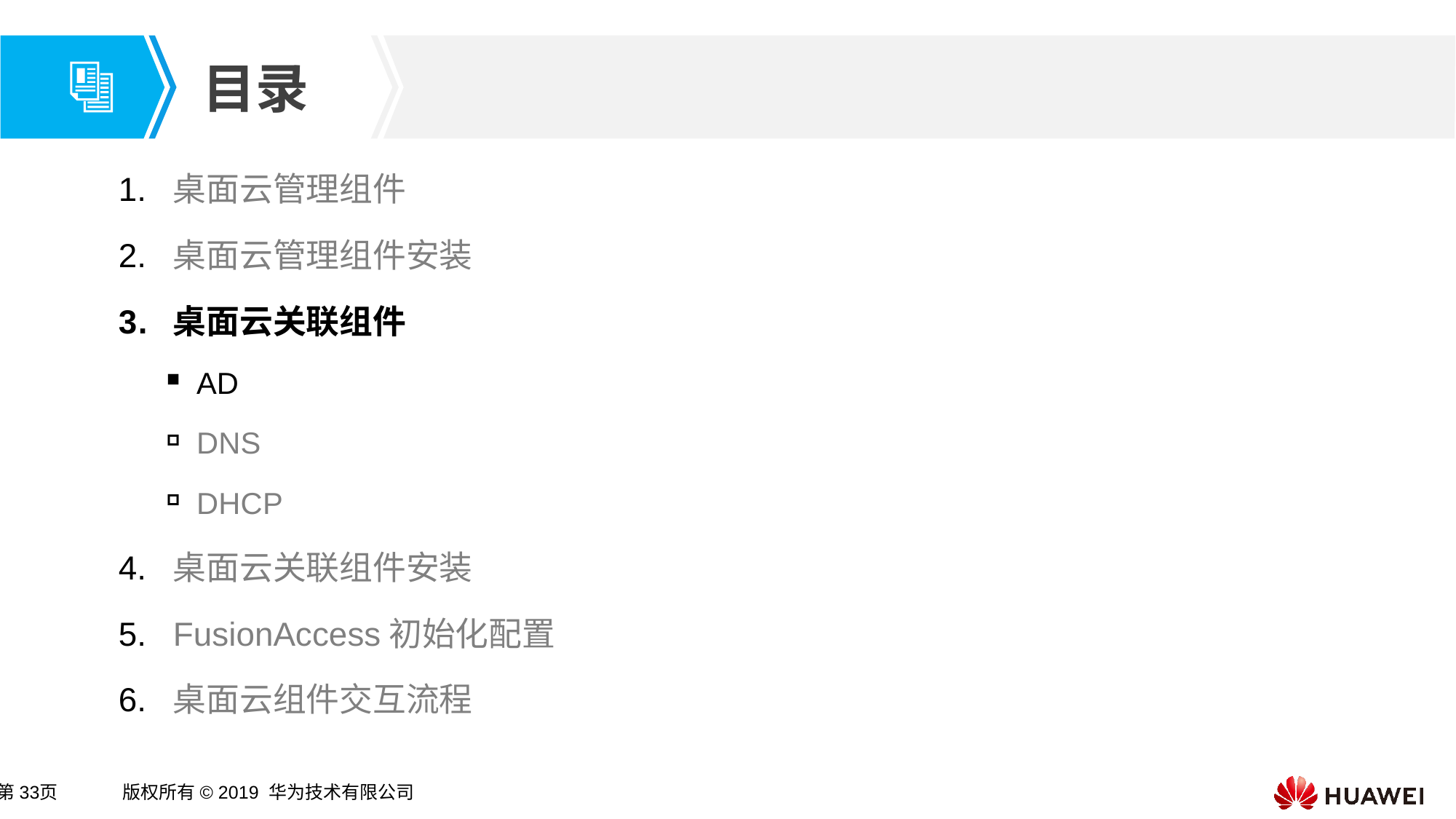

桌面云管理组件
桌面云管理组件安装
桌面云关联组件
AD
DNS
DHCP
桌面云关联组件安装
FusionAccess初始化配置
桌面云组件交互流程